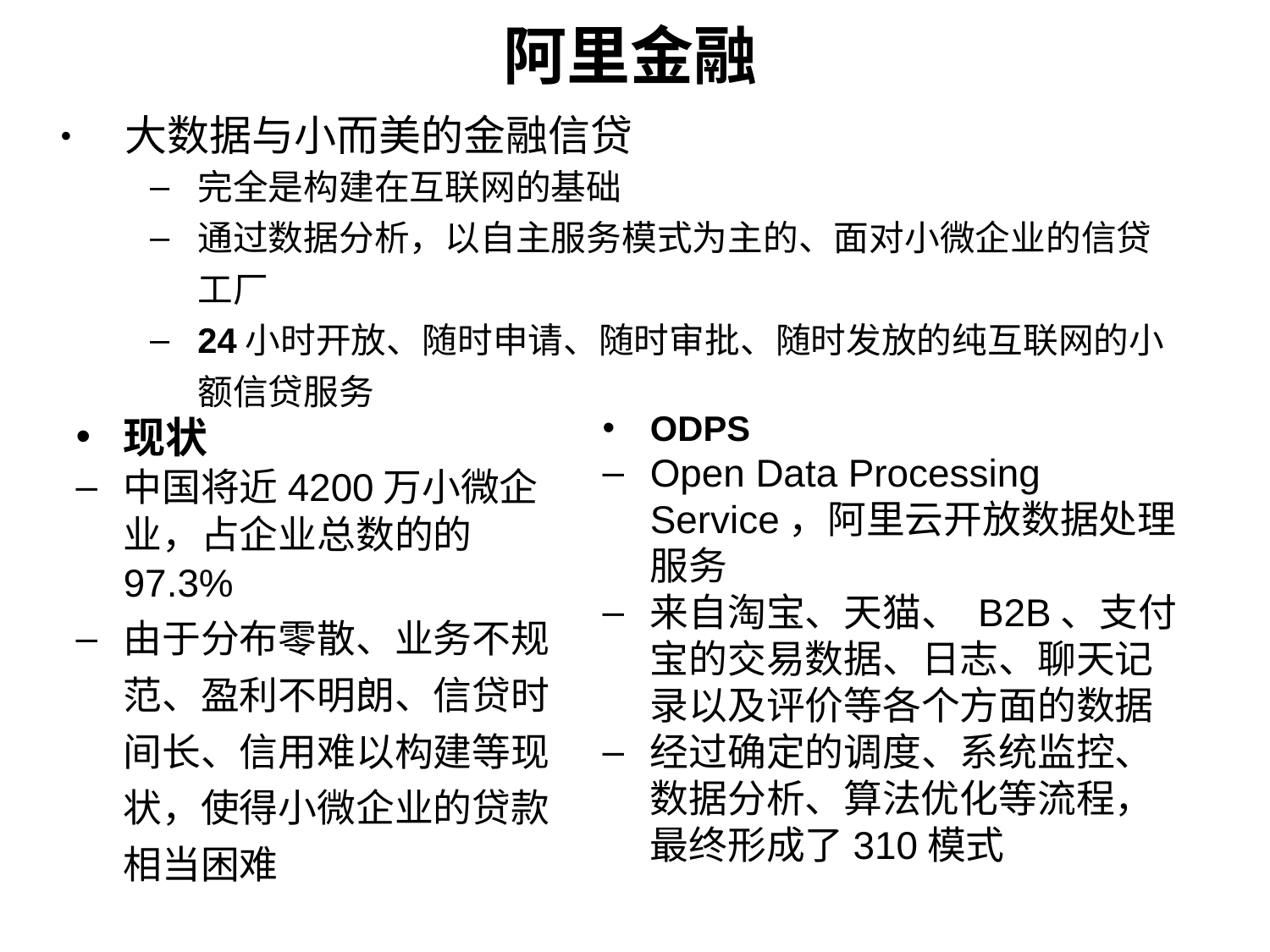

阿里金融
•    大数据与小而美的金融信贷
完全是构建在互联网的基础
通过数据分析，以自主服务模式为主的、面对小微企业的信贷工厂
24小时开放、随时申请、随时审批、随时发放的纯互联网的小额信贷服务

ODPS
Open Data Processing Service，阿里云开放数据处理服务
来自淘宝、天猫、 B2B、支付宝的交易数据、日志、聊天记录以及评价等各个方面的数据
经过确定的调度、系统监控、数据分析、算法优化等流程，最终形成了310模式
现状
中国将近4200万小微企业，占企业总数的的97.3%
由于分布零散、业务不规范、盈利不明朗、信贷时间长、信用难以构建等现状，使得小微企业的贷款相当困难